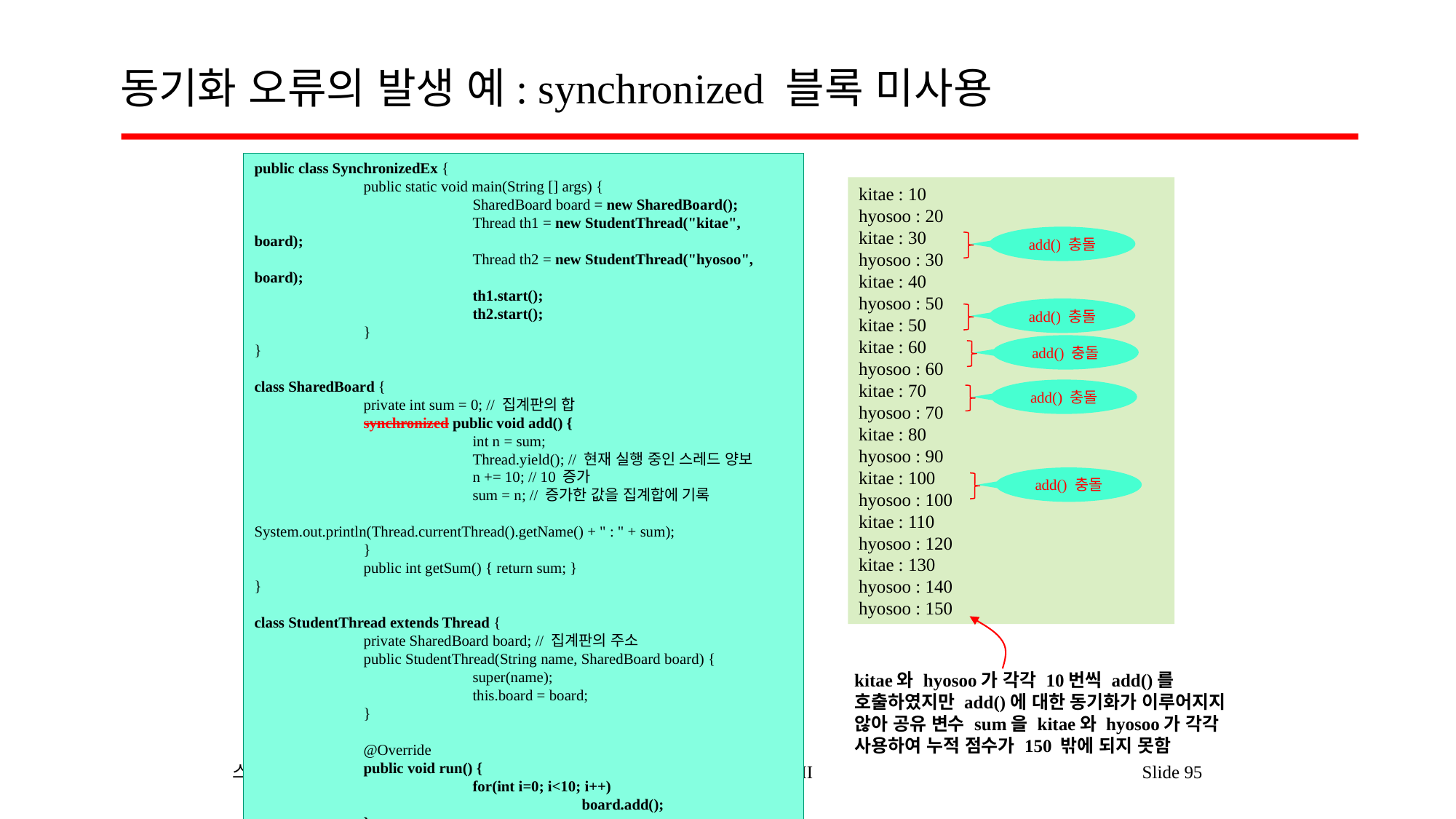

# 동기화 오류의 발생 예: synchronized 블록 미사용
public class SynchronizedEx {
	public static void main(String [] args) {
		SharedBoard board = new SharedBoard();
		Thread th1 = new StudentThread("kitae", board);
		Thread th2 = new StudentThread("hyosoo", board);
		th1.start();
		th2.start();
	}
}

class SharedBoard {
	private int sum = 0; // 집계판의 합
	synchronized public void add() {
		int n = sum;
		Thread.yield(); // 현재 실행 중인 스레드 양보
		n += 10; // 10 증가
		sum = n; // 증가한 값을 집계합에 기록
		System.out.println(Thread.currentThread().getName() + " : " + sum);
	}
	public int getSum() { return sum; }
}

class StudentThread extends Thread {
	private SharedBoard board; // 집계판의 주소
	public StudentThread(String name, SharedBoard board) {
		super(name);
		this.board = board;
	}

	@Override
	public void run() {
		for(int i=0; i<10; i++)
			board.add();
	}
}
kitae : 10
hyosoo : 20
kitae : 30
hyosoo : 30
kitae : 40
hyosoo : 50
kitae : 50
kitae : 60
hyosoo : 60
kitae : 70
hyosoo : 70
kitae : 80
hyosoo : 90
kitae : 100
hyosoo : 100
kitae : 110
hyosoo : 120
kitae : 130
hyosoo : 140
hyosoo : 150
add() 충돌

add() 충돌

add() 충돌

add() 충돌

add() 충돌

kitae와 hyosoo가 각각 10번씩 add()를 호출하였지만 add()에 대한 동기화가 이루어지지 않아 공유 변수 sum을 kitae와 hyosoo가 각각 사용하여 누적 점수가 150 밖에 되지 못함